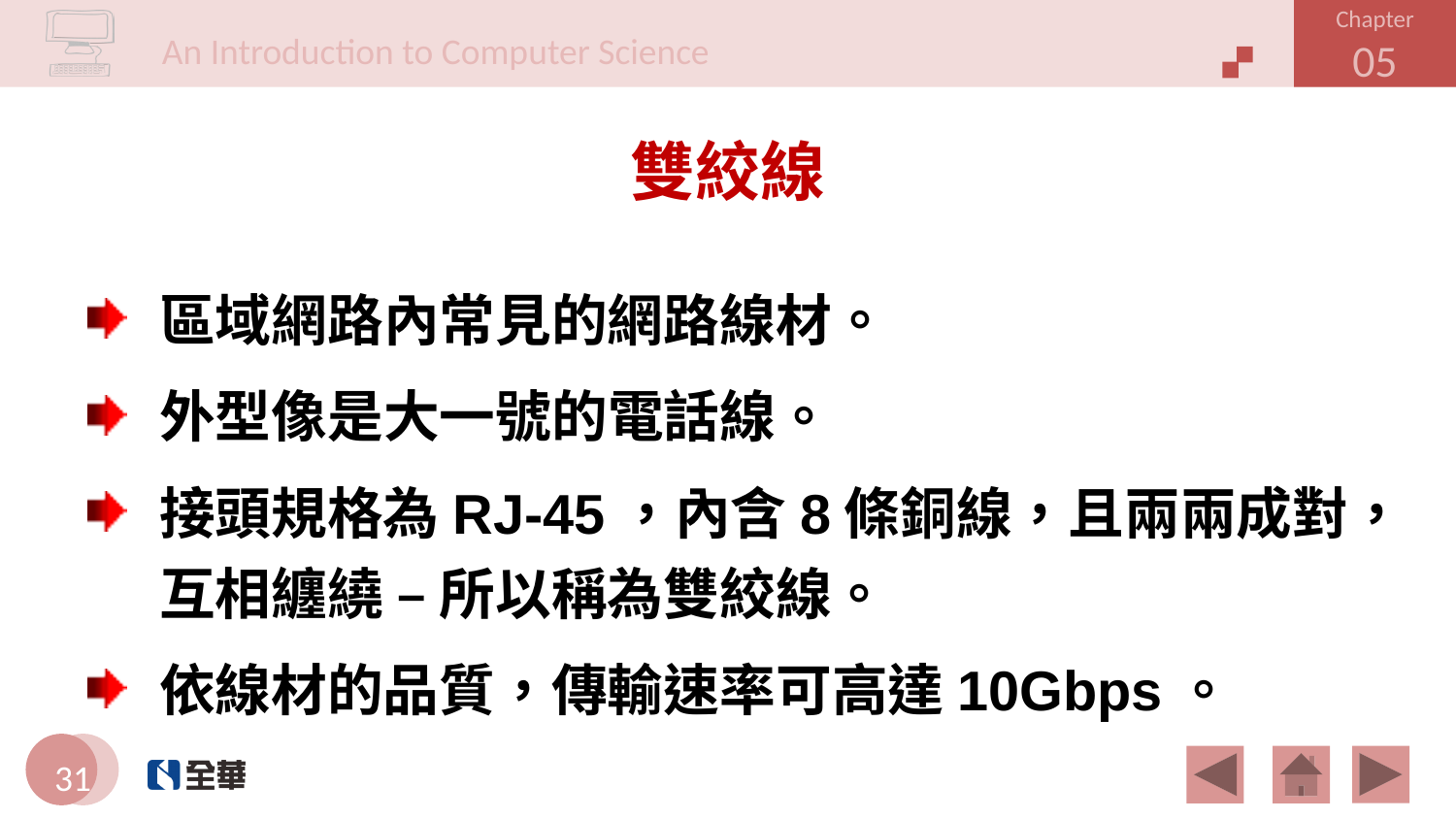

# 雙絞線
區域網路內常見的網路線材。
外型像是大一號的電話線。
接頭規格為RJ-45，內含8條銅線，且兩兩成對，互相纏繞 – 所以稱為雙絞線。
依線材的品質，傳輸速率可高達10Gbps。